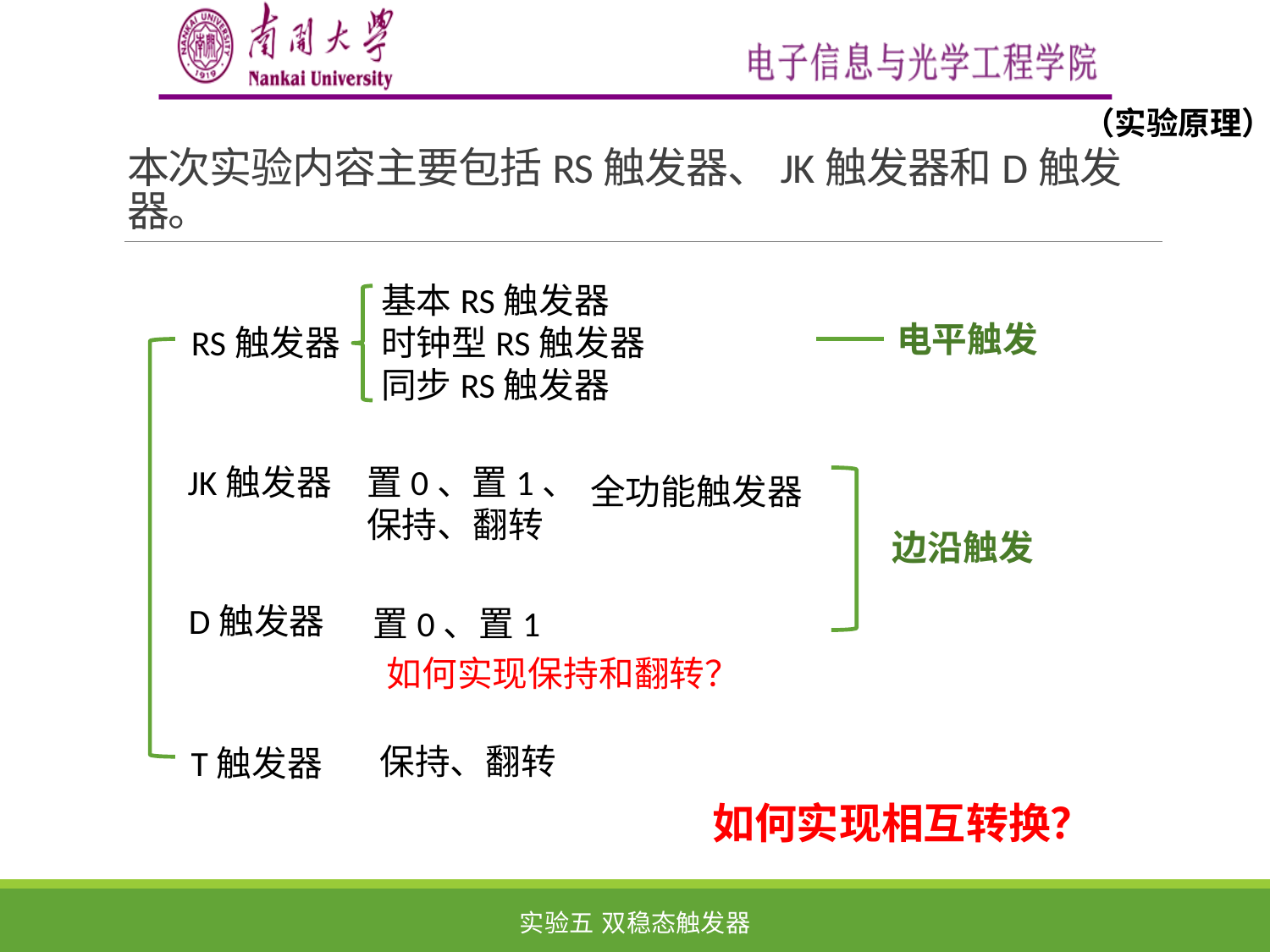

# 本次实验内容主要包括RS触发器、JK触发器和D触发器。
（实验原理）
基本RS触发器
时钟型RS触发器
同步RS触发器

电平触发
RS触发器

JK触发器
置0、置1、
保持、翻转
全功能触发器

边沿触发
D触发器
置0、置1
如何实现保持和翻转？
保持、翻转
T触发器
如何实现相互转换？
实验五 双稳态触发器
4